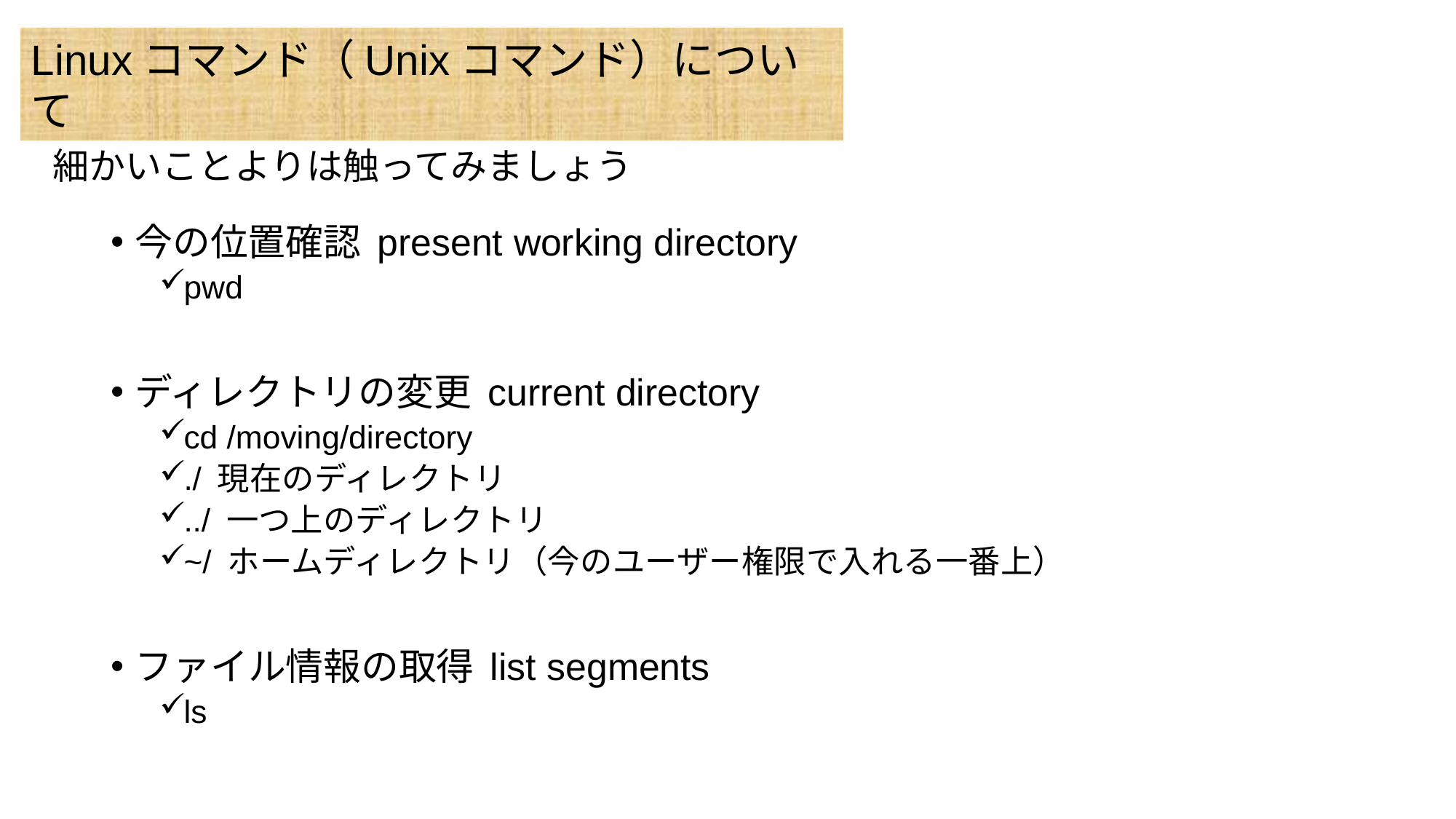

Linuxコマンド（Unixコマンド）について
細かいことよりは触ってみましょう
今の位置確認 present working directory
pwd

ディレクトリの変更 current directory
cd /moving/directory
./ 現在のディレクトリ
../ 一つ上のディレクトリ
~/ ホームディレクトリ（今のユーザー権限で入れる一番上）

ファイル情報の取得 list segments
ls